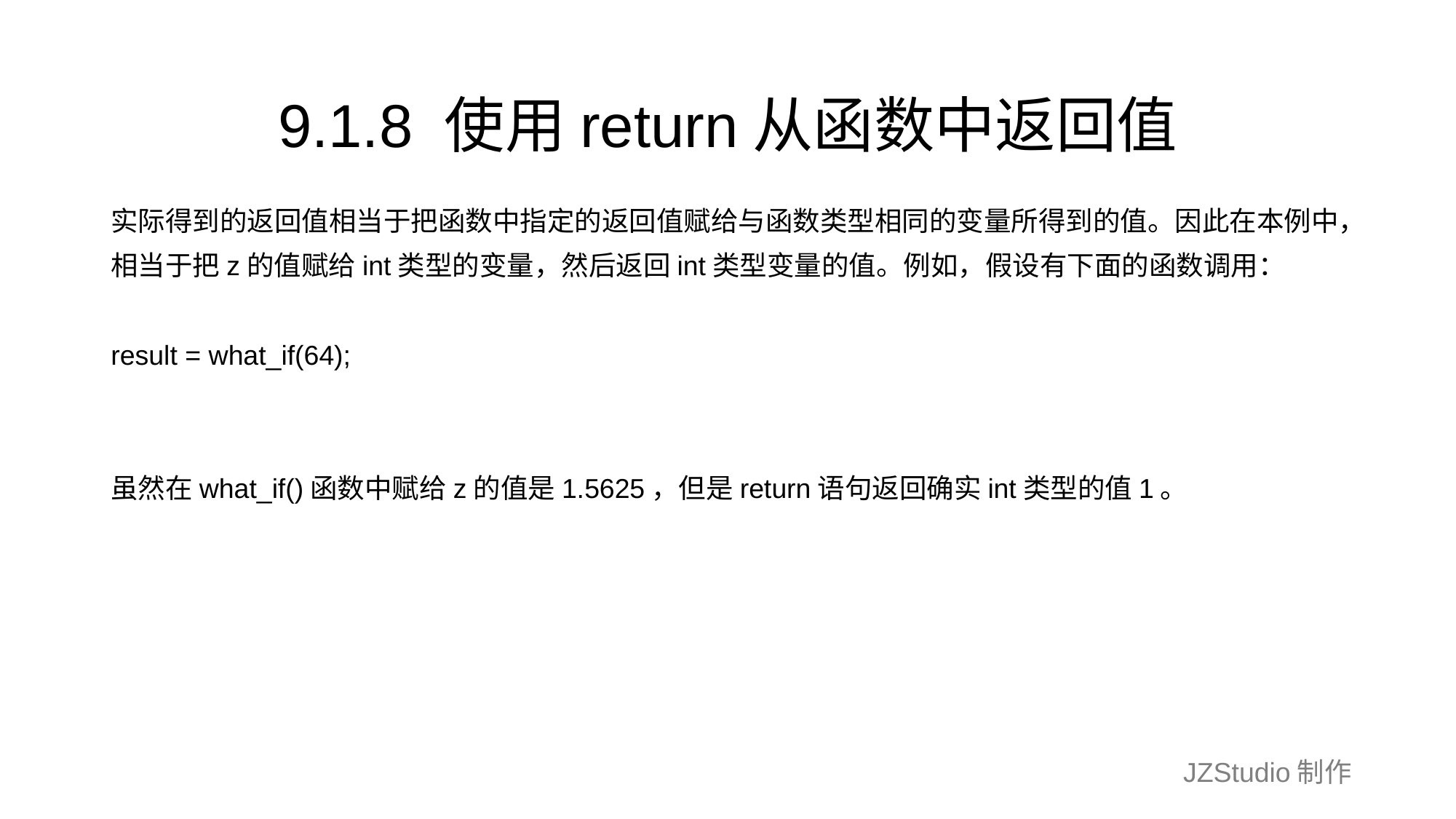

# 9.1.8 使用return从函数中返回值
实际得到的返回值相当于把函数中指定的返回值赋给与函数类型相同的变量所得到的值。因此在本例中，
相当于把z的值赋给int类型的变量，然后返回int类型变量的值。例如，假设有下面的函数调用：

result = what_if(64);

虽然在what_if()函数中赋给z的值是1.5625，但是return语句返回确实int类型的值1。